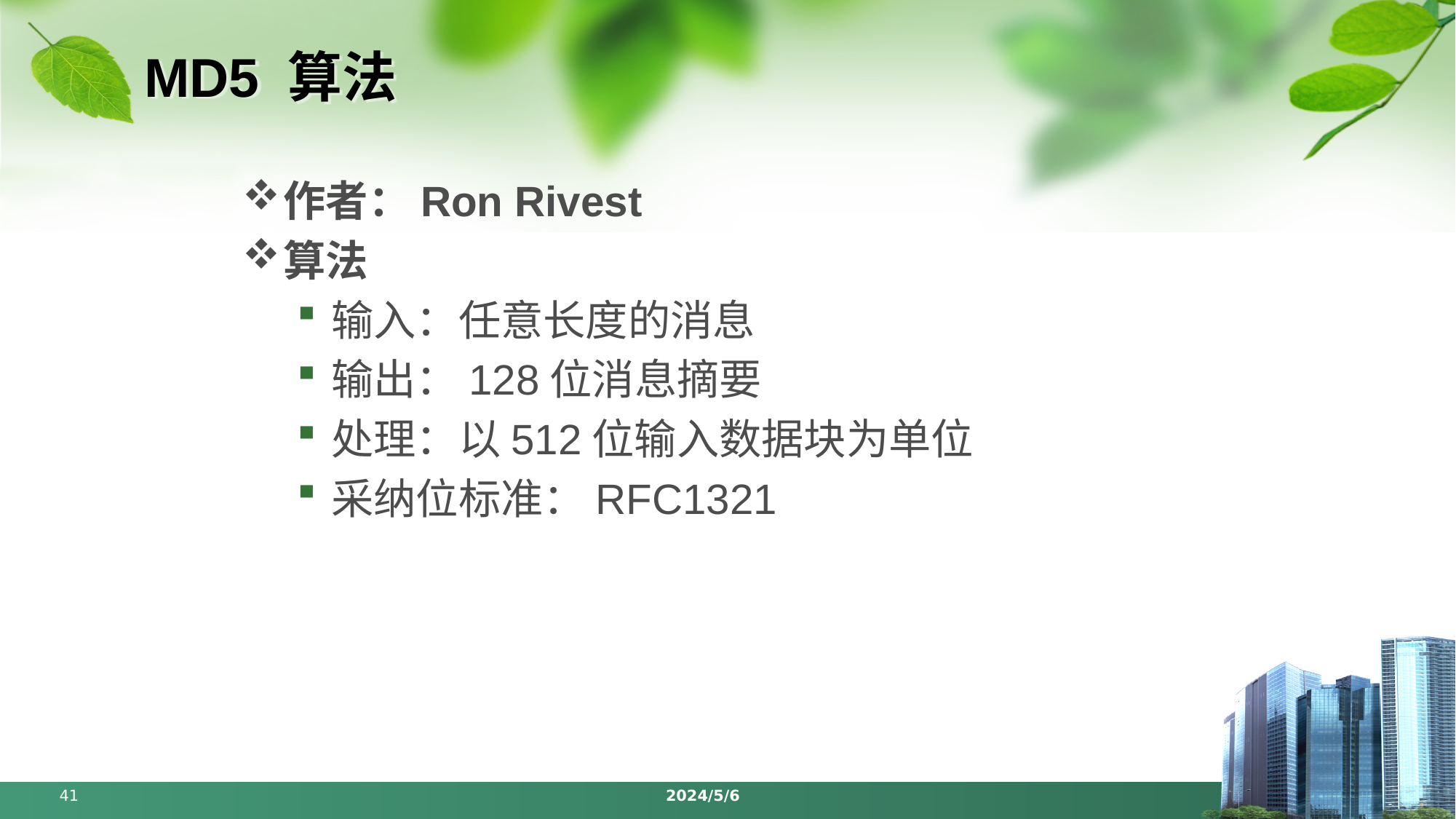

# MD5 算法
作者：Ron Rivest
算法
输入：任意长度的消息
输出：128位消息摘要
处理：以512位输入数据块为单位
采纳位标准：RFC1321

41
2024/5/6